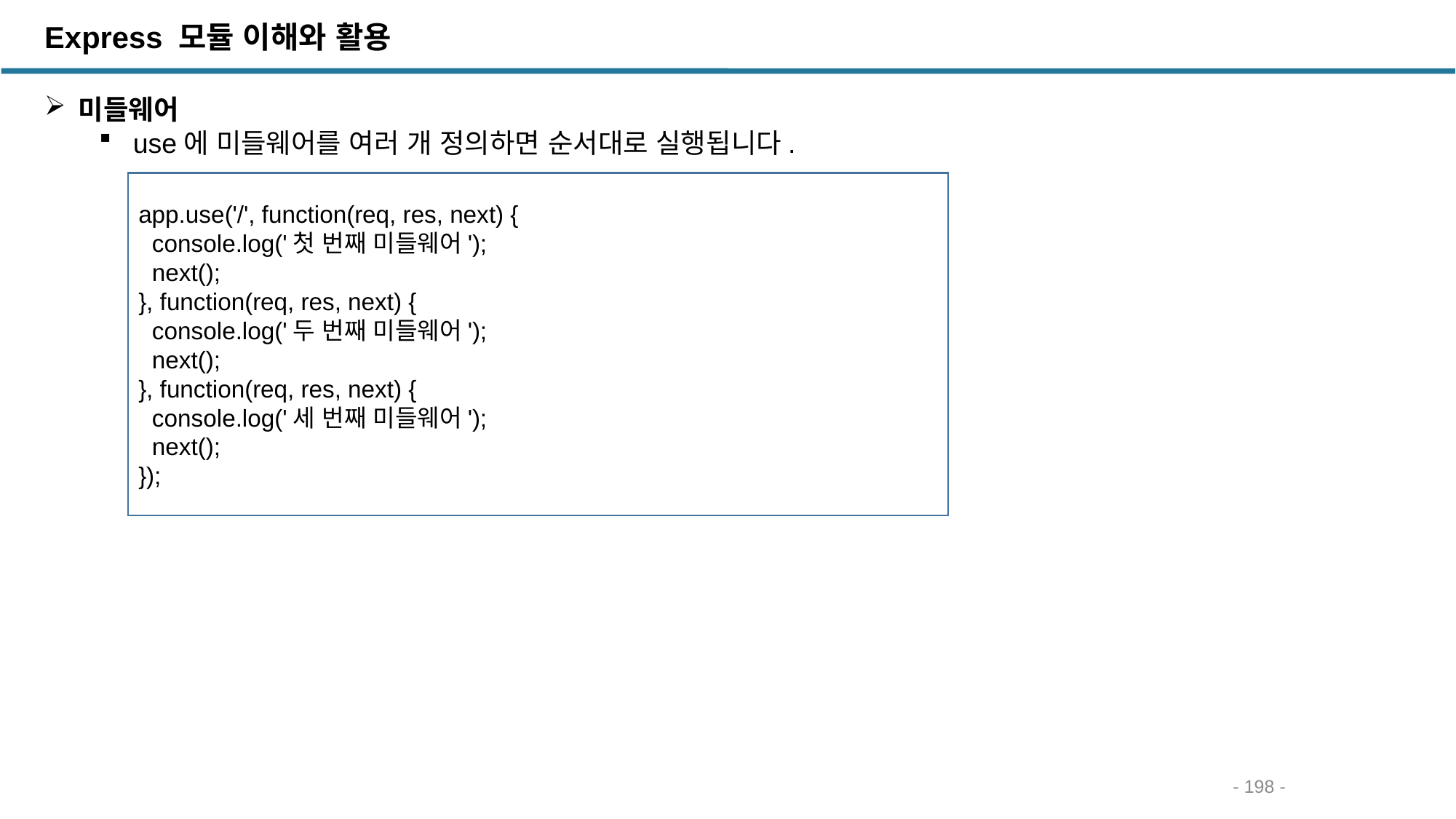

Express 모듈 이해와 활용
미들웨어
use에 미들웨어를 여러 개 정의하면 순서대로 실행됩니다.
app.use('/', function(req, res, next) {
  console.log('첫 번째 미들웨어');
  next();
}, function(req, res, next) {
  console.log('두 번째 미들웨어');
  next();
}, function(req, res, next) {
  console.log('세 번째 미들웨어');
  next();
});
- 198 -